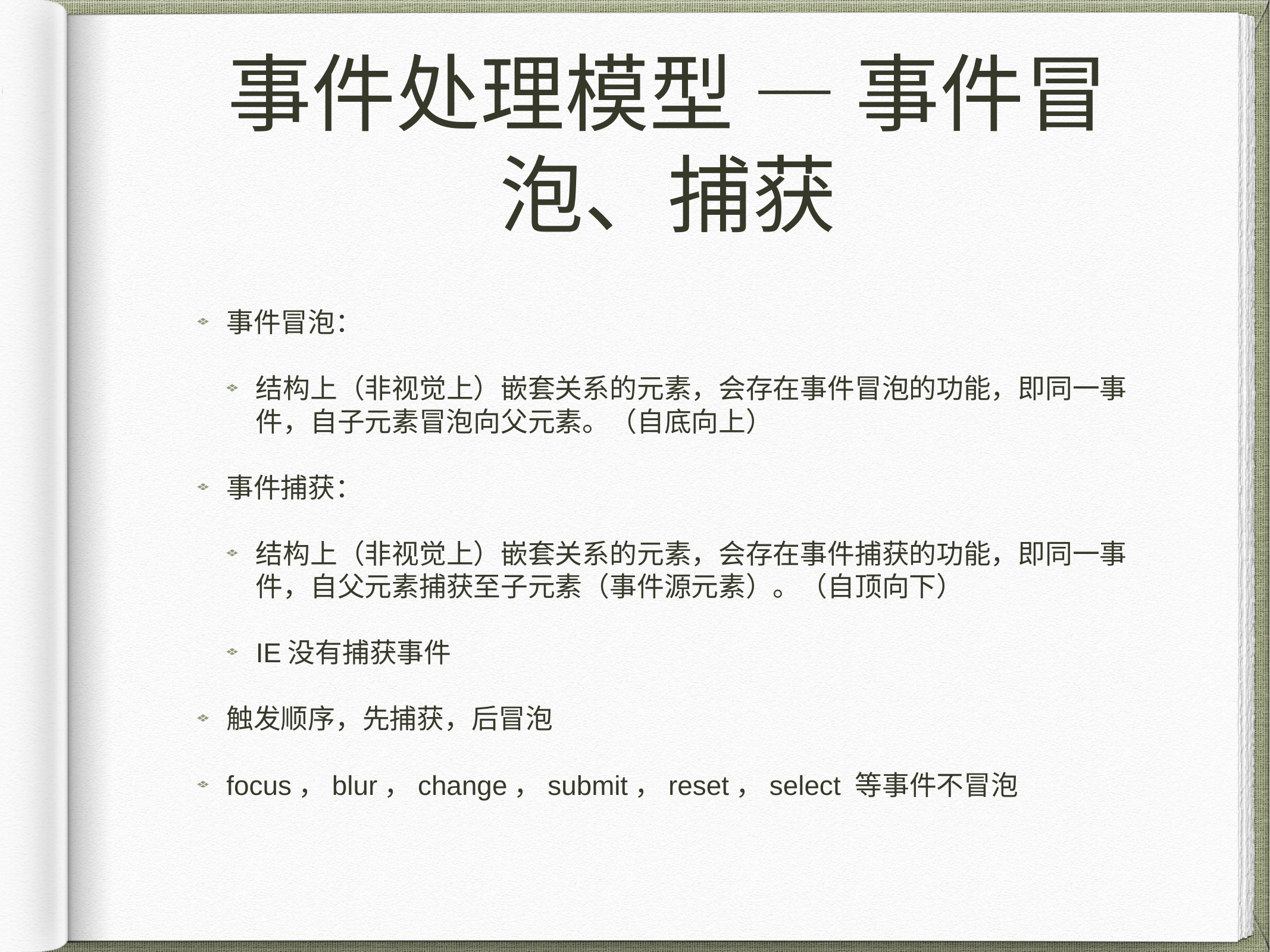

# 事件处理模型 — 事件冒泡、捕获
事件冒泡：
结构上（非视觉上）嵌套关系的元素，会存在事件冒泡的功能，即同一事件，自子元素冒泡向父元素。（自底向上）
事件捕获：
结构上（非视觉上）嵌套关系的元素，会存在事件捕获的功能，即同一事件，自父元素捕获至子元素（事件源元素）。（自顶向下）
IE没有捕获事件
触发顺序，先捕获，后冒泡
focus，blur，change，submit，reset，select 等事件不冒泡